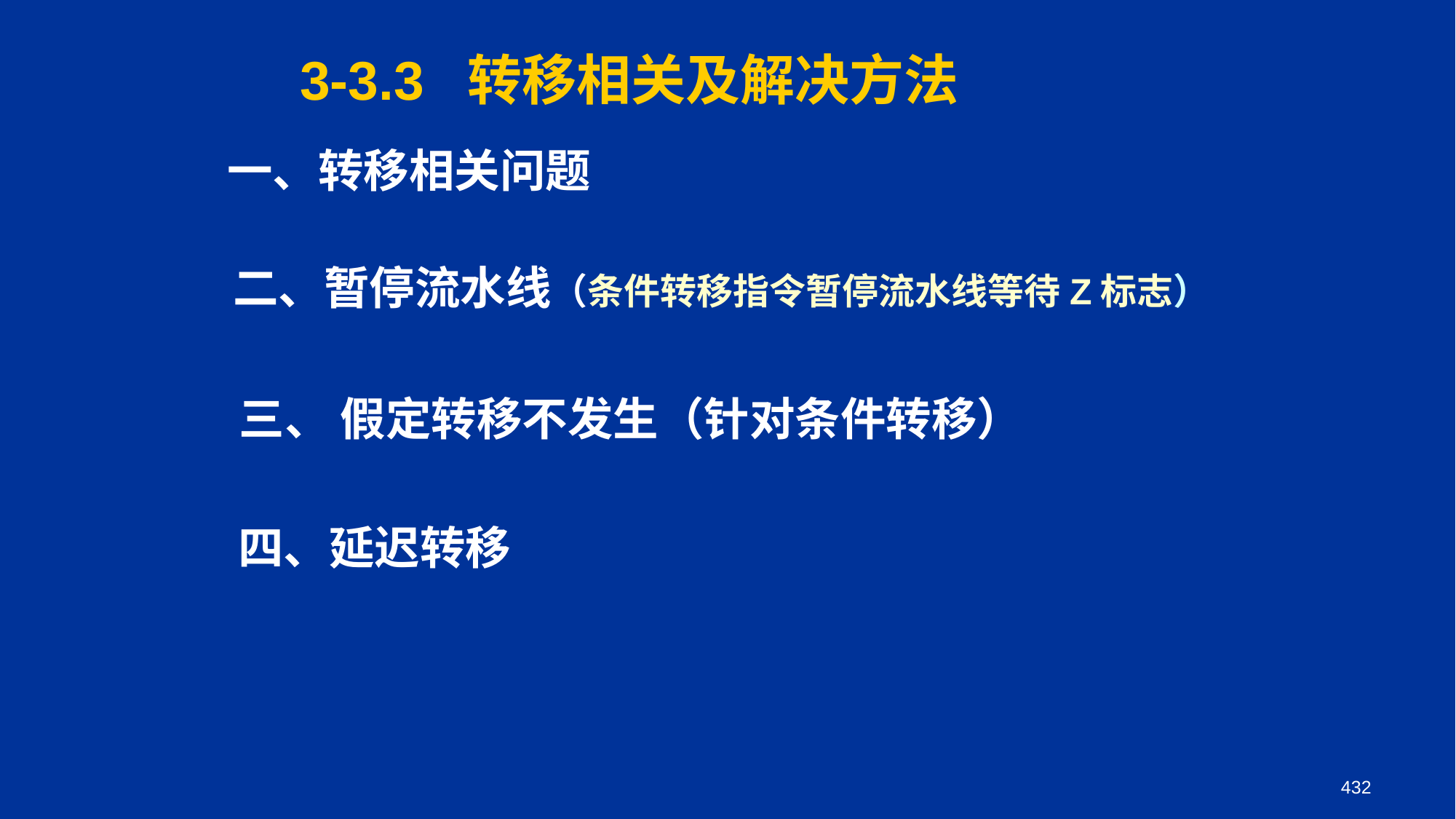

3-3.3  转移相关及解决方法
一、转移相关问题
二、暂停流水线（条件转移指令暂停流水线等待Z标志）
三、 假定转移不发生（针对条件转移）
四、延迟转移
432